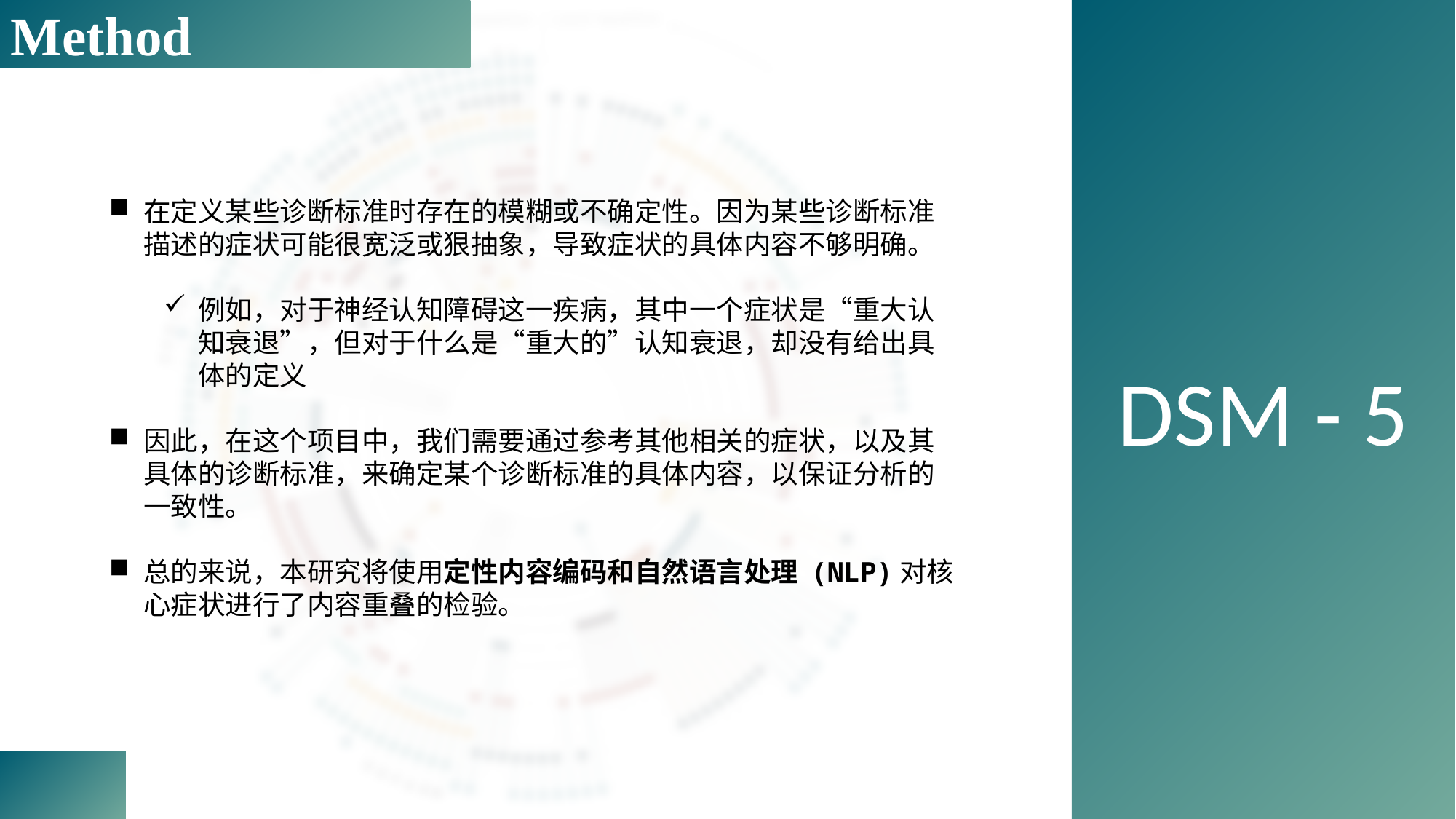

Method
DSM - 5
在定义某些诊断标准时存在的模糊或不确定性。因为某些诊断标准描述的症状可能很宽泛或狠抽象，导致症状的具体内容不够明确。

例如，对于神经认知障碍这一疾病，其中一个症状是“重大认知衰退”，但对于什么是“重大的”认知衰退，却没有给出具体的定义

因此，在这个项目中，我们需要通过参考其他相关的症状，以及其具体的诊断标准，来确定某个诊断标准的具体内容，以保证分析的一致性。

总的来说，本研究将使用定性内容编码和自然语言处理 (NLP)对核心症状进行了内容重叠的检验。